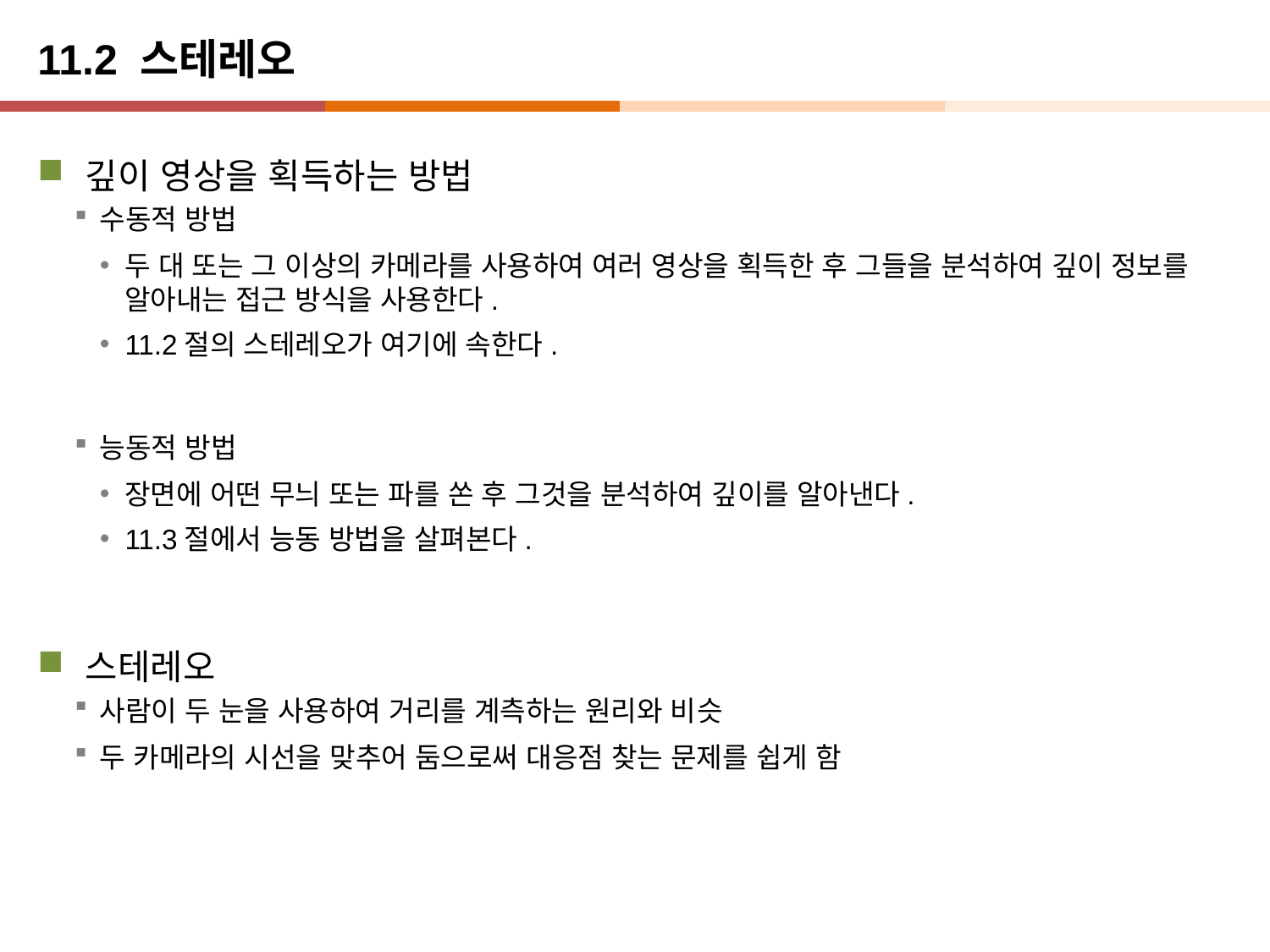

# 11.2 스테레오
깊이 영상을 획득하는 방법
수동적 방법
두 대 또는 그 이상의 카메라를 사용하여 여러 영상을 획득한 후 그들을 분석하여 깊이 정보를 알아내는 접근 방식을 사용한다.
11.2절의 스테레오가 여기에 속한다.

능동적 방법
장면에 어떤 무늬 또는 파를 쏜 후 그것을 분석하여 깊이를 알아낸다.
11.3절에서 능동 방법을 살펴본다.

스테레오
사람이 두 눈을 사용하여 거리를 계측하는 원리와 비슷
두 카메라의 시선을 맞추어 둠으로써 대응점 찾는 문제를 쉽게 함